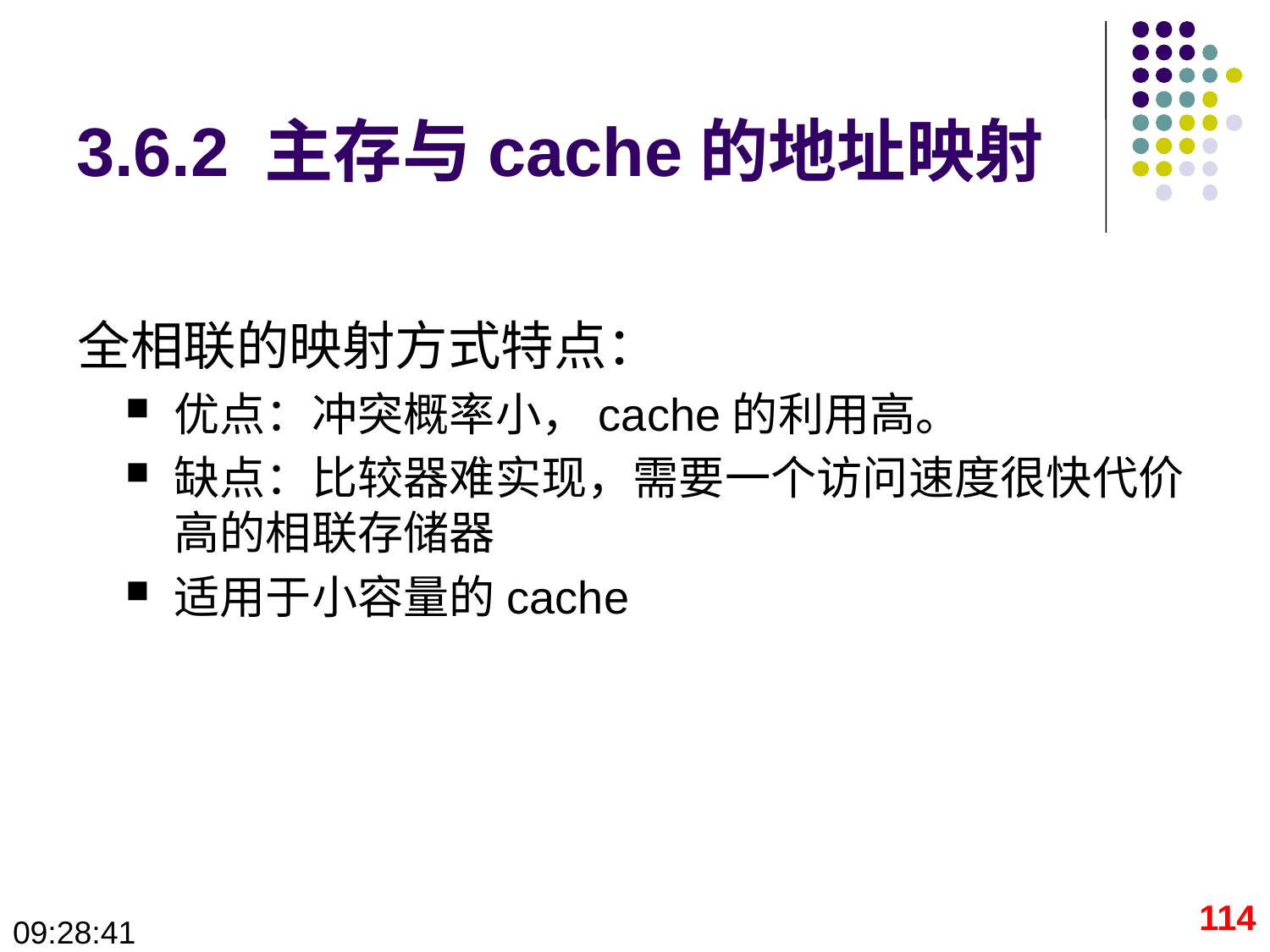

# 3.6.2 主存与cache的地址映射
全相联的映射方式特点：
优点：冲突概率小，cache的利用高。
缺点：比较器难实现，需要一个访问速度很快代价高的相联存储器
适用于小容量的cache
114
09:28:41